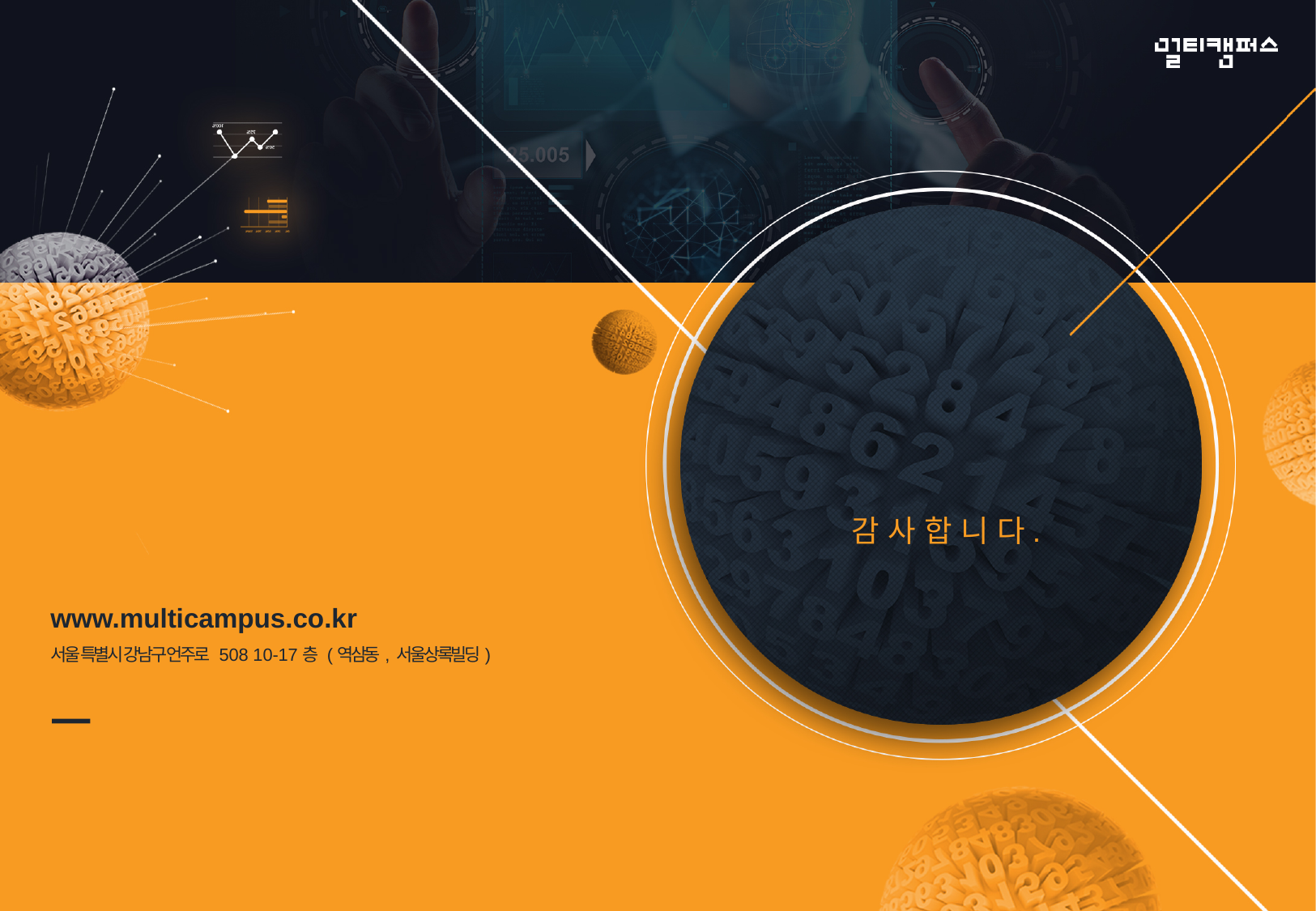

Copyright by Multicampus CO.,LTD. All right reserved
THANK YOU
감 사 합 니 다.
www.multicampus.co.kr
서울 특별시 강남구 언주로  508 10-17층  (역삼동, 서울상록빌딩)